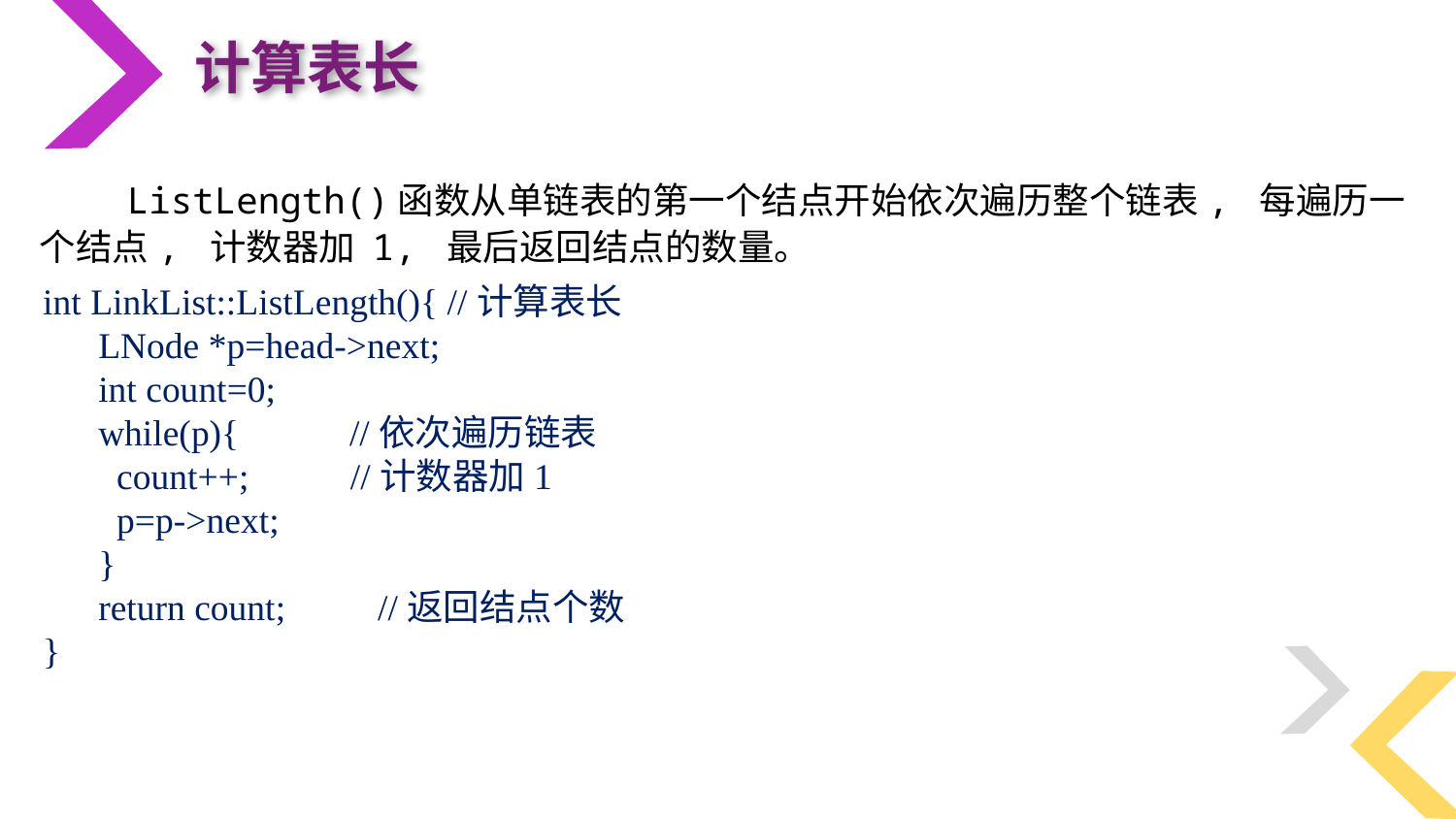

计算表长
    ListLength()函数从单链表的第一个结点开始依次遍历整个链表, 每遍历一个结点, 计数器加 1, 最后返回结点的数量。
int LinkList::ListLength(){ //计算表长
      LNode *p=head->next;
      int count=0;
      while(p){            //依次遍历链表
        count++;           //计数器加1
        p=p->next;
      }
      return count;          //返回结点个数
}